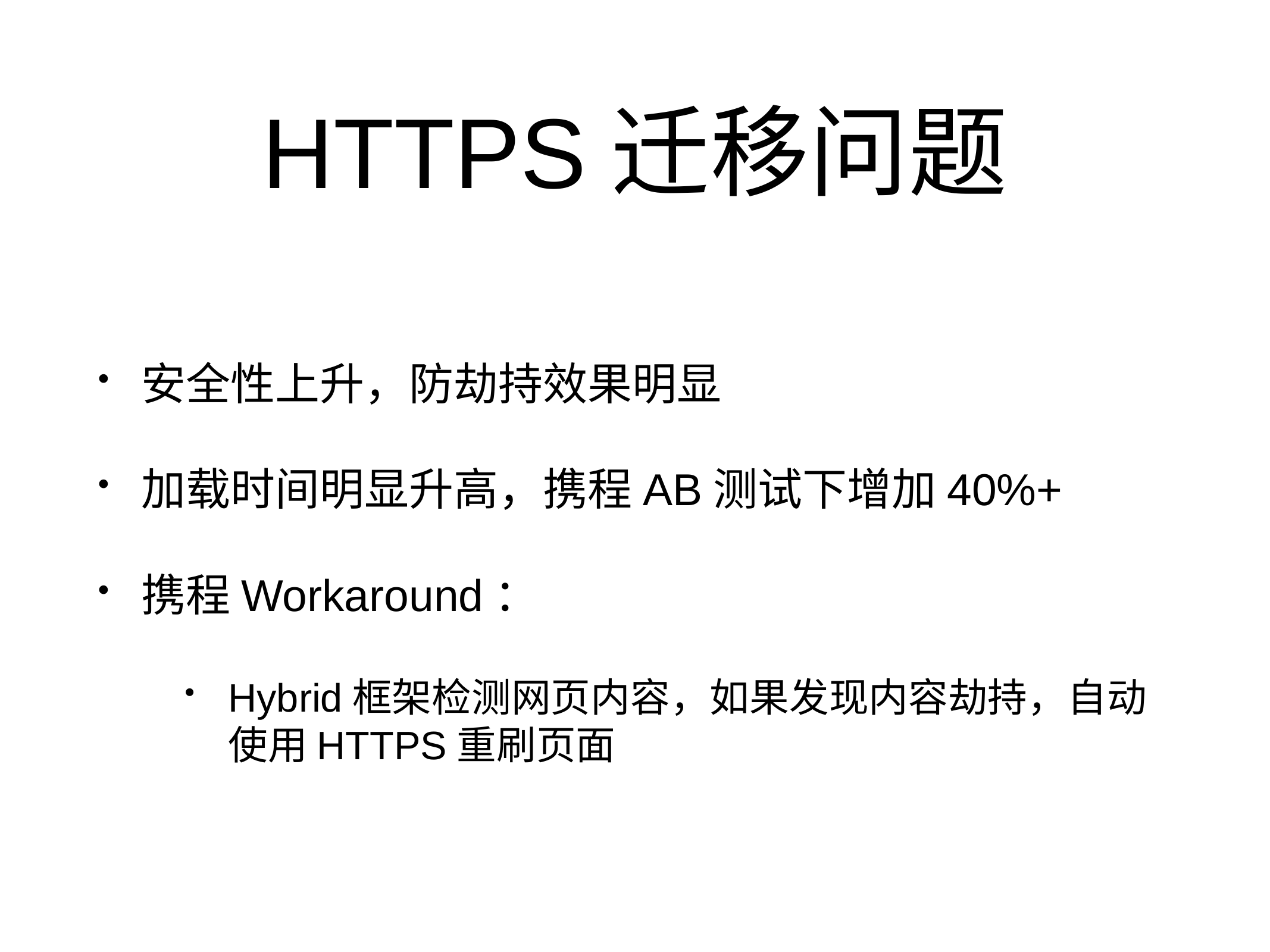

# HTTPS迁移问题
安全性上升，防劫持效果明显
加载时间明显升高，携程AB测试下增加40%+
携程Workaround：
Hybrid框架检测网页内容，如果发现内容劫持，自动使用HTTPS重刷页面